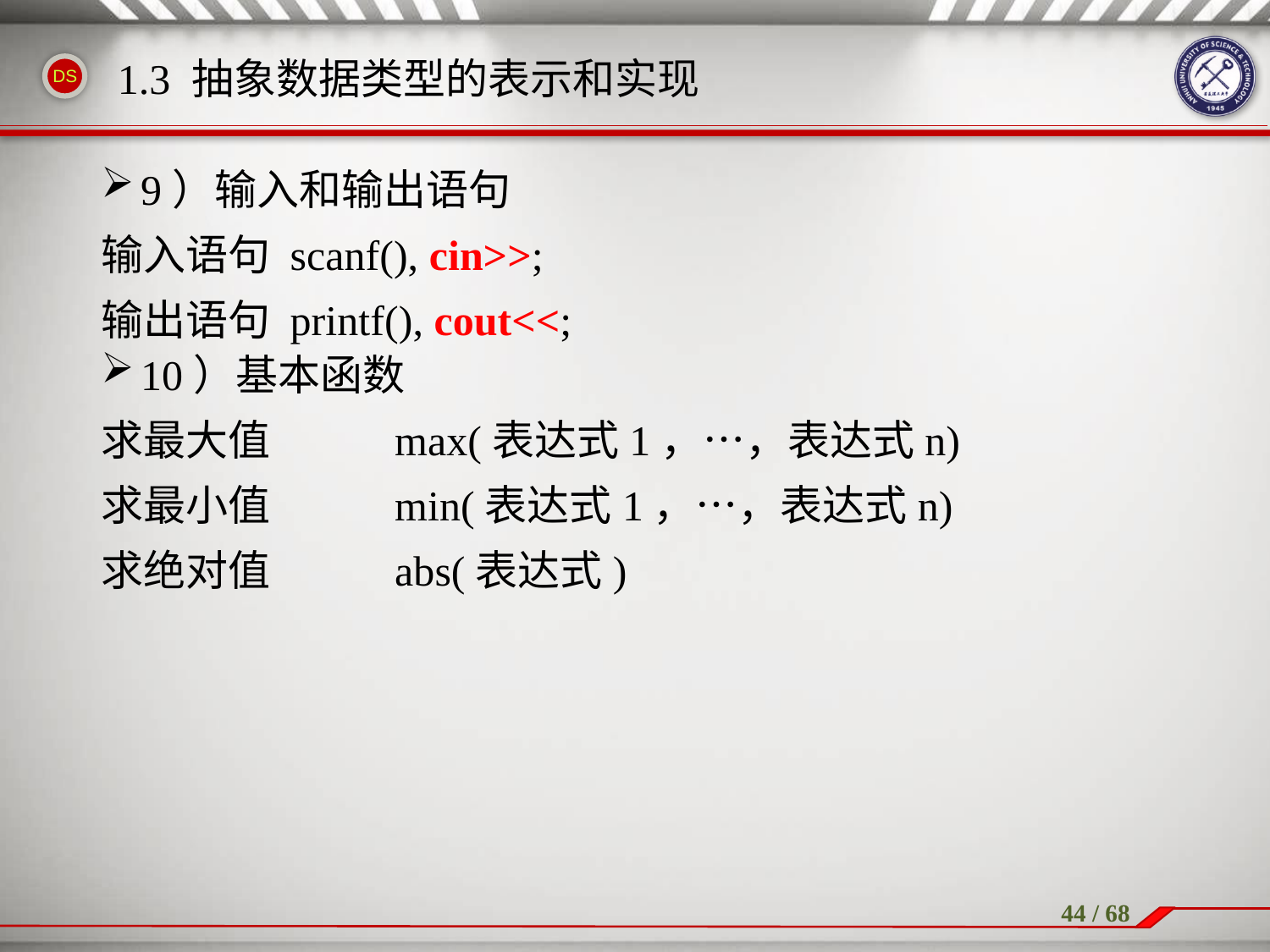

1.3 抽象数据类型的表示和实现
9）输入和输出语句
输入语句 scanf(), cin>>;
输出语句 printf(), cout<<;
10）基本函数
求最大值	max(表达式1，…，表达式n)
求最小值	min(表达式1，…，表达式n)
求绝对值	abs(表达式)